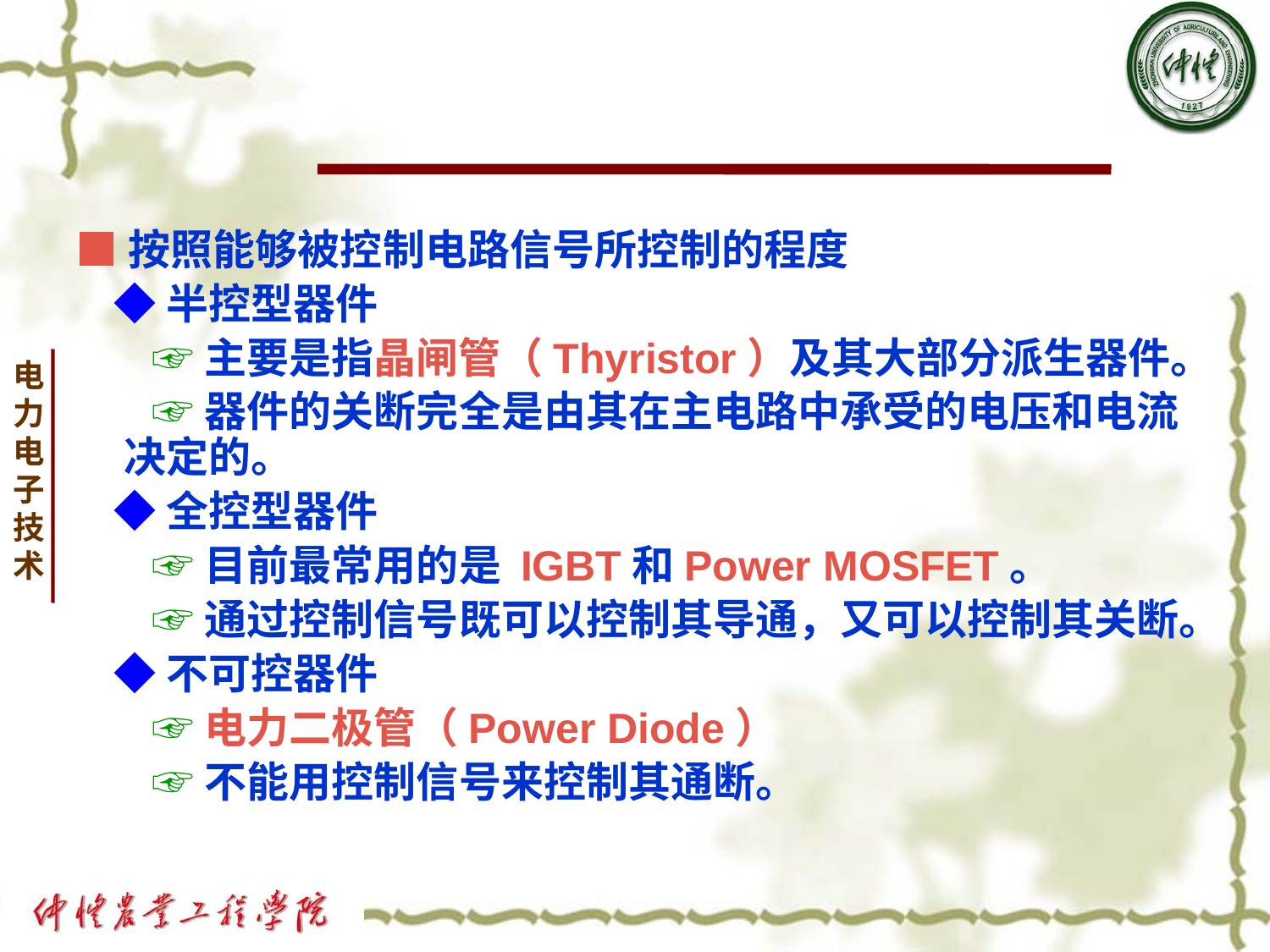

■按照能够被控制电路信号所控制的程度
    ◆半控型器件
        ☞主要是指晶闸管（Thyristor）及其大部分派生器件。
        ☞器件的关断完全是由其在主电路中承受的电压和电流决定的。
    ◆全控型器件
        ☞目前最常用的是 IGBT和Power MOSFET。
        ☞通过控制信号既可以控制其导通，又可以控制其关断。
    ◆不可控器件
        ☞电力二极管（Power Diode）
        ☞不能用控制信号来控制其通断。